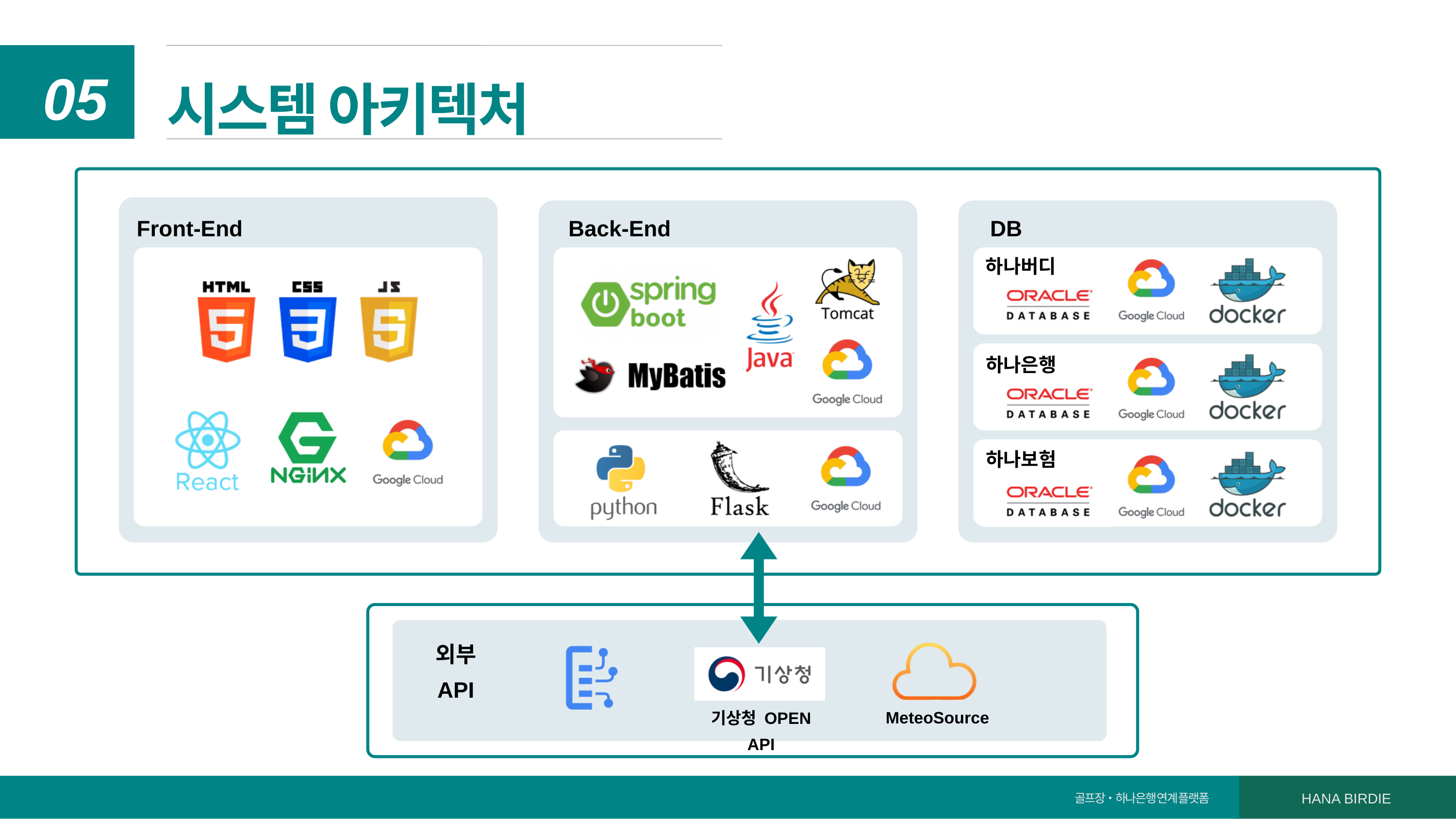

시스템 아키텍처
05

Front-End
Back-End
DB
하나버디

하나은행

하나보험

외부 API

MeteoSource

기상청 OPEN API

골프장•하나은행 연계 플랫폼
HANA BIRDIE